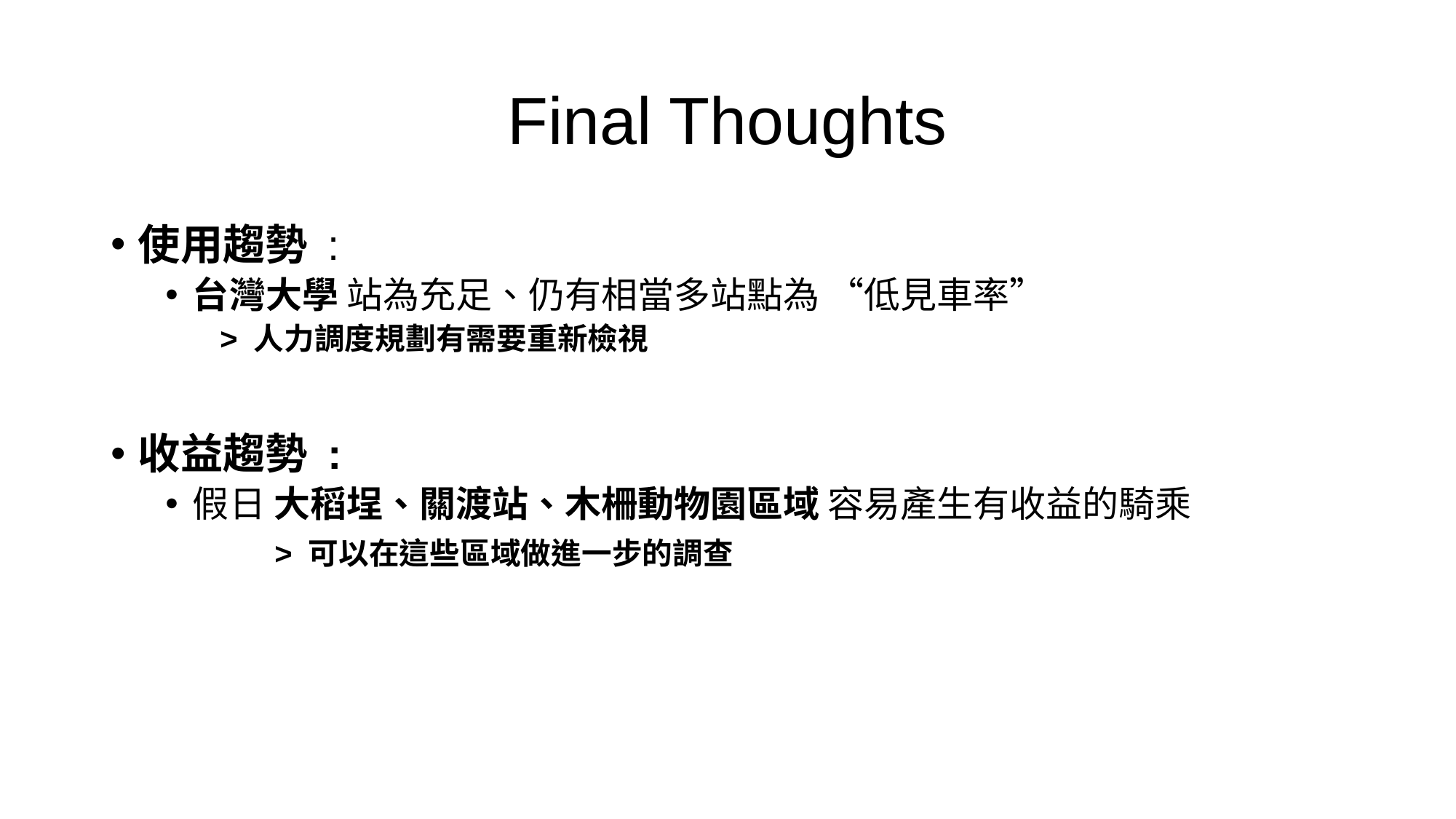

# Final Thoughts
使用趨勢 :
台灣大學 站為充足、仍有相當多站點為 “低見車率”
> 人力調度規劃有需要重新檢視

收益趨勢 :
假日 大稻埕、關渡站、木柵動物園區域 容易產生有收益的騎乘
	> 可以在這些區域做進一步的調查